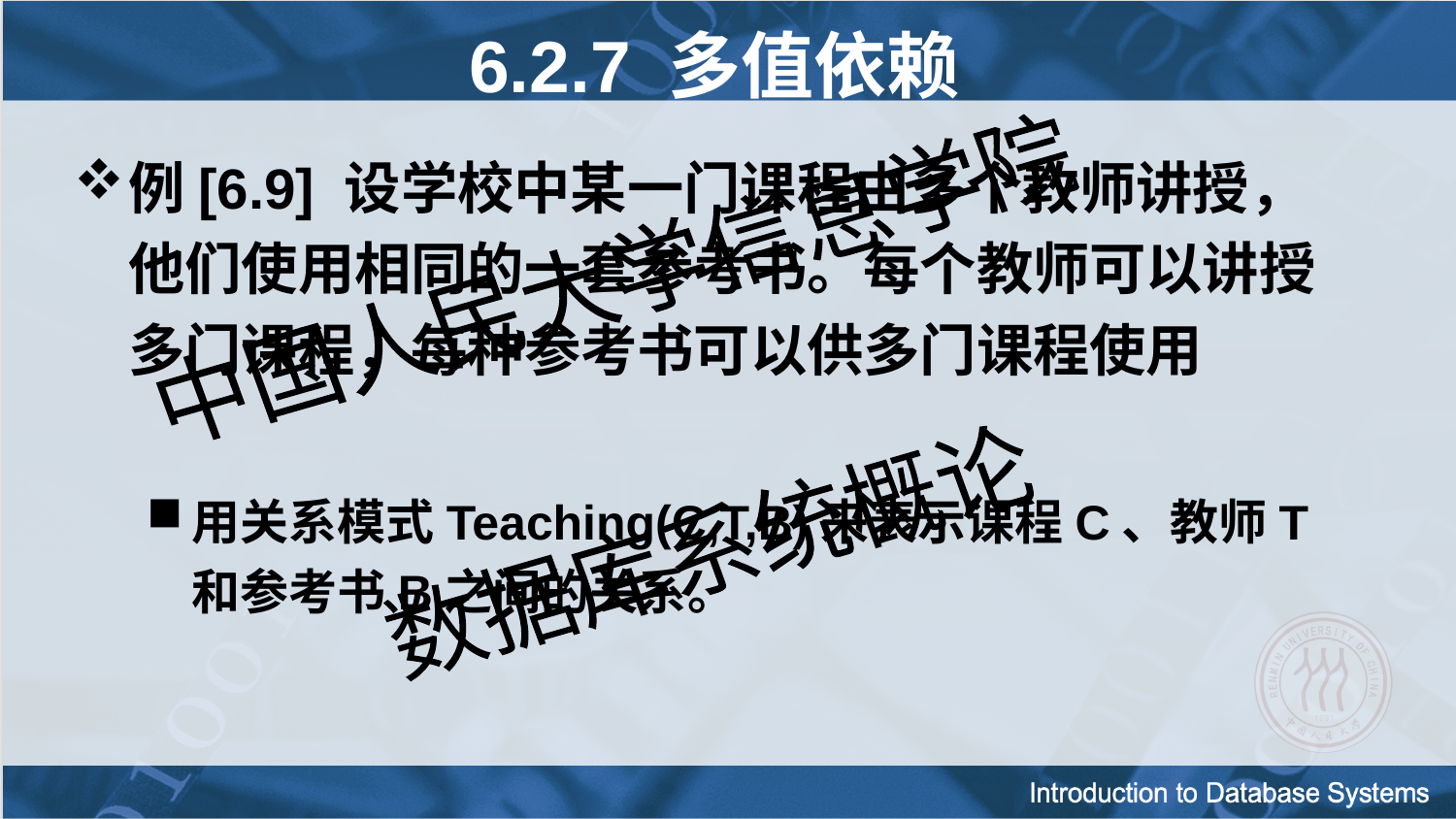

# 6.2.7 多值依赖
例[6.9] 设学校中某一门课程由多个教师讲授，他们使用相同的一套参考书。每个教师可以讲授多门课程，每种参考书可以供多门课程使用

用关系模式Teaching(C,T,B)来表示课程C、教师T和参考书B之间的关系。